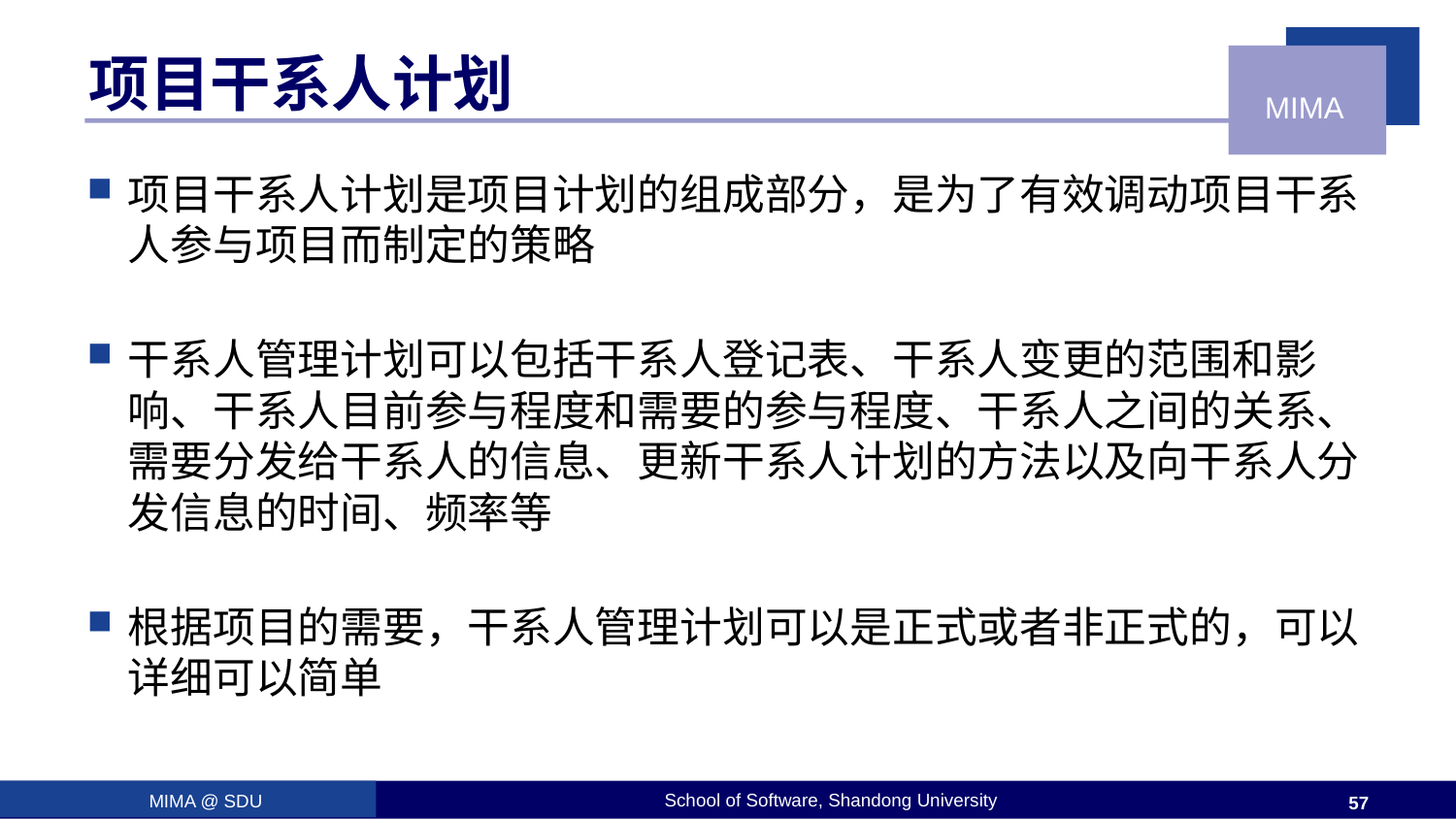

# 项目干系人计划
项目干系人计划是项目计划的组成部分，是为了有效调动项目干系人参与项目而制定的策略

干系人管理计划可以包括干系人登记表、干系人变更的范围和影响、干系人目前参与程度和需要的参与程度、干系人之间的关系、需要分发给干系人的信息、更新干系人计划的方法以及向干系人分发信息的时间、频率等

根据项目的需要，干系人管理计划可以是正式或者非正式的，可以详细可以简单